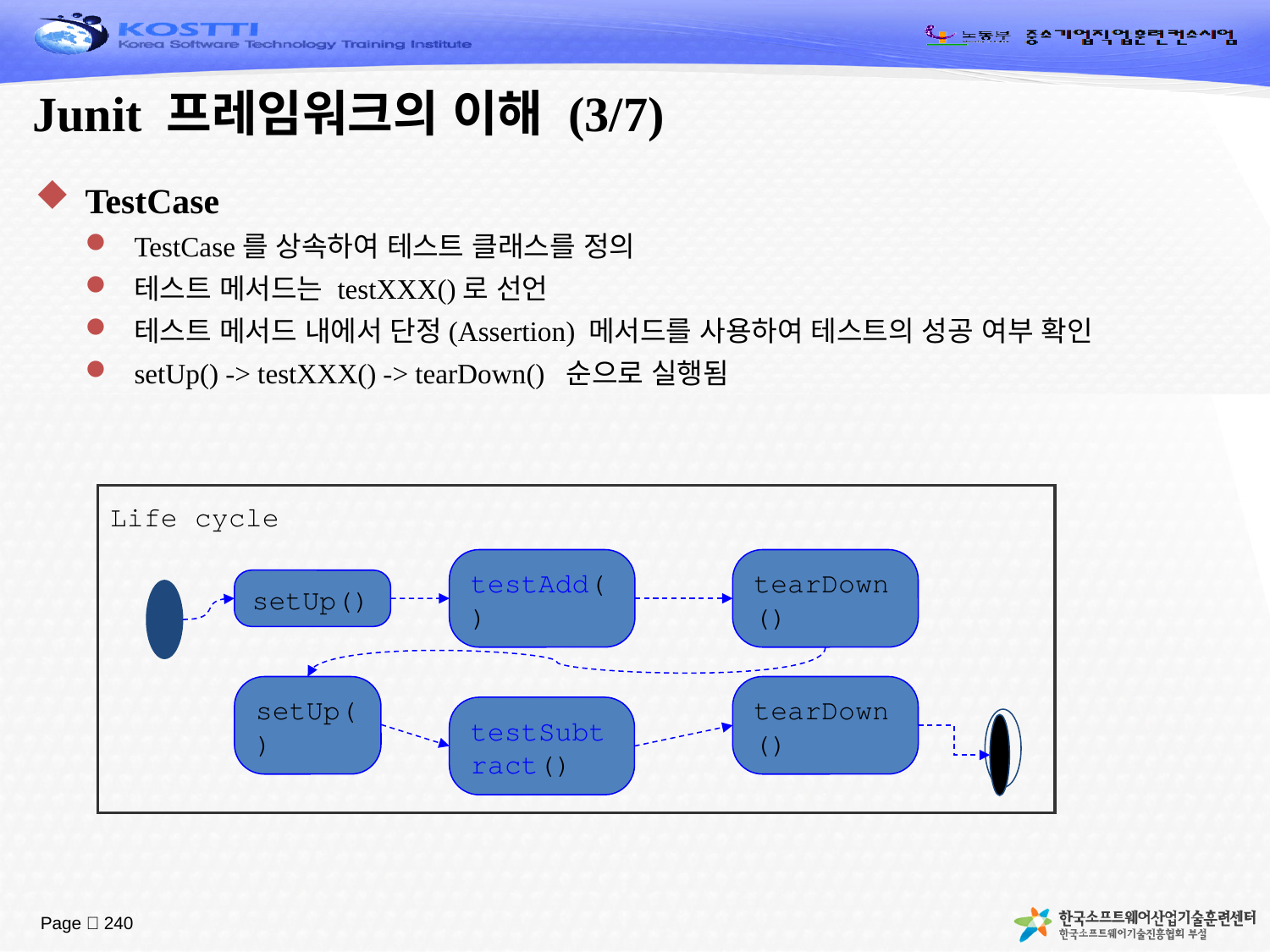

# Junit 프레임워크의 이해 (3/7)
TestCase
TestCase를 상속하여 테스트 클래스를 정의
테스트 메서드는 testXXX()로 선언
테스트 메서드 내에서 단정(Assertion) 메서드를 사용하여 테스트의 성공 여부 확인
setUp() -> testXXX() -> tearDown()  순으로 실행됨

Life cycle
setUp()
testAdd()
tearDown()

testSubtract()
setUp()
tearDown()